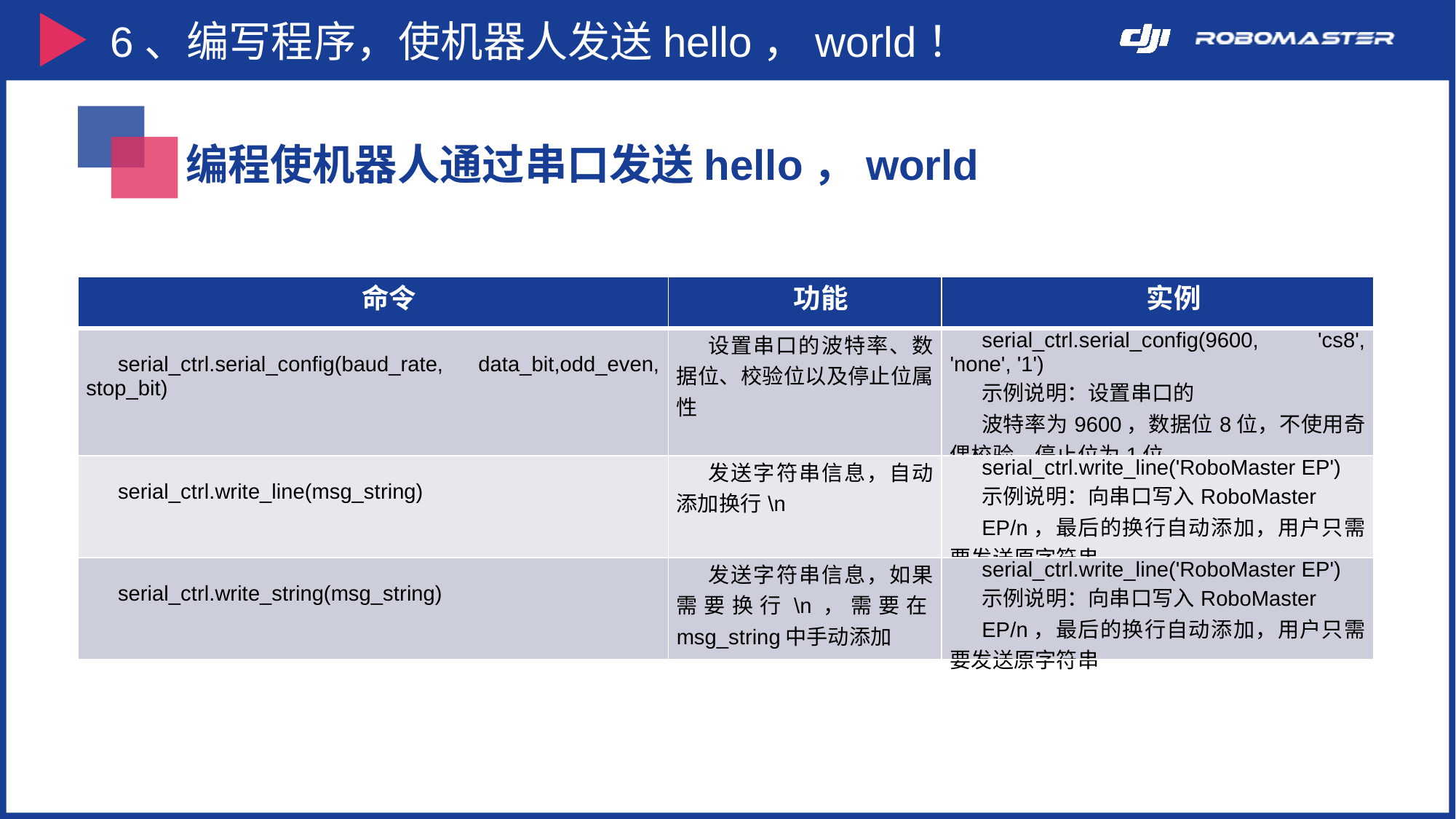

6、编写程序，使机器人发送hello，world！

编程使机器人通过串口发送hello，world

●首先我们先看一下RoboMaster BP有关串口的命令集，大概有关发送和接收有以下这7个函数可以供我们使用。
| 命令 | 功能 | 实例 |
| --- | --- | --- |
| serial\_ctrl.serial\_config(baud\_rate, data\_bit,odd\_even, stop\_bit) | 设置串口的波特率、数据位、校验位以及停止位属性 | serial\_ctrl.serial\_config(9600, 'cs8', 'none', '1') 示例说明：设置串口的 波特率为9600，数据位8位，不使用奇偶校验，停止位为1位。 |
| serial\_ctrl.write\_line(msg\_string) | 发送字符串信息，自动添加换行\n | serial\_ctrl.write\_line('RoboMaster EP') 示例说明：向串口写入RoboMaster EP/n，最后的换行自动添加，用户只需要发送原字符串 |
| serial\_ctrl.write\_string(msg\_string) | 发送字符串信息，如果需要换行\n，需要在msg\_string中手动添加 | serial\_ctrl.write\_line('RoboMaster EP') 示例说明：向串口写入RoboMaster EP/n，最后的换行自动添加，用户只需要发送原字符串 |